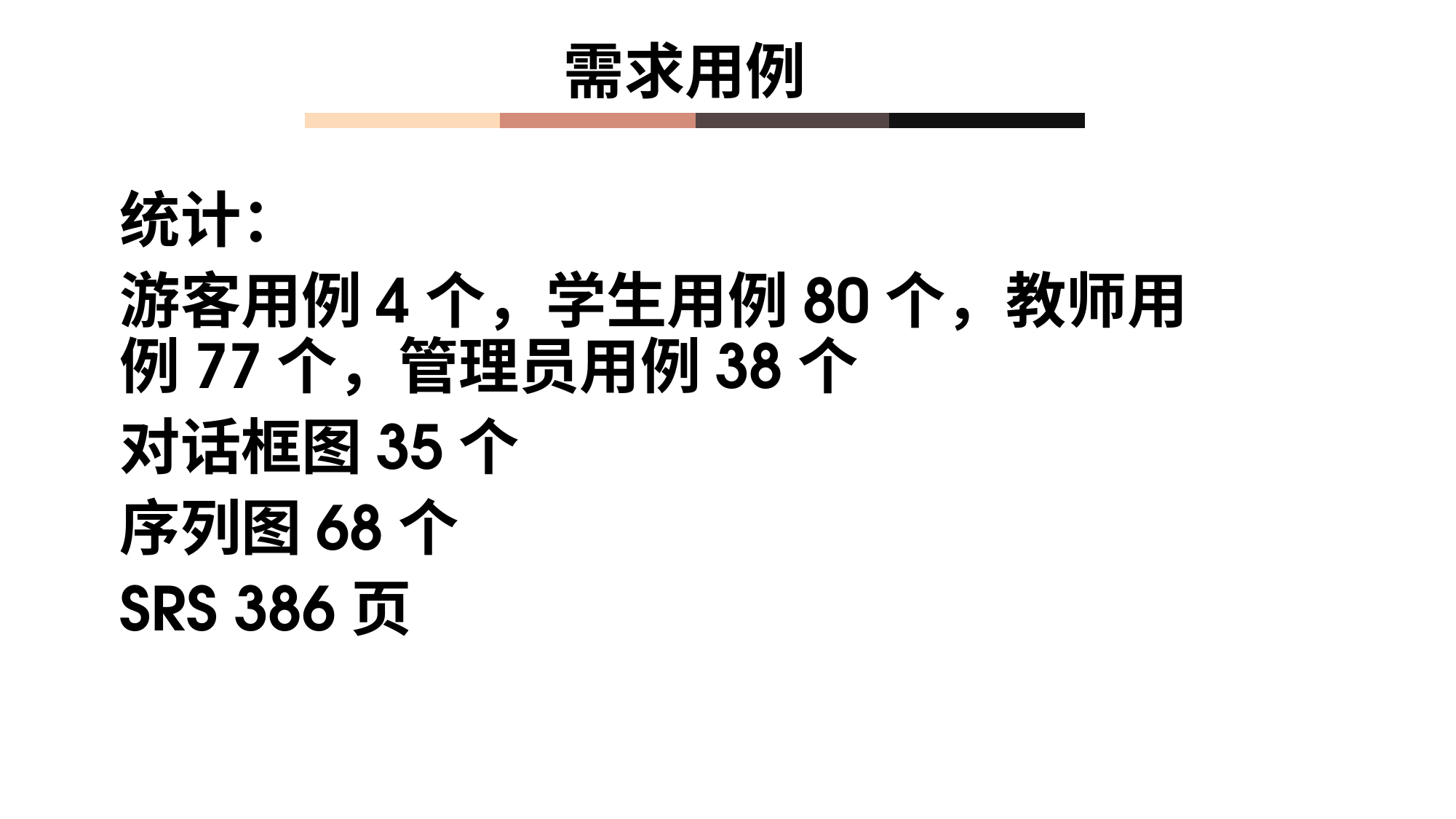

需求用例
统计：
游客用例4个，学生用例80个，教师用例77个，管理员用例38个
对话框图35个
序列图68个
SRS 386页